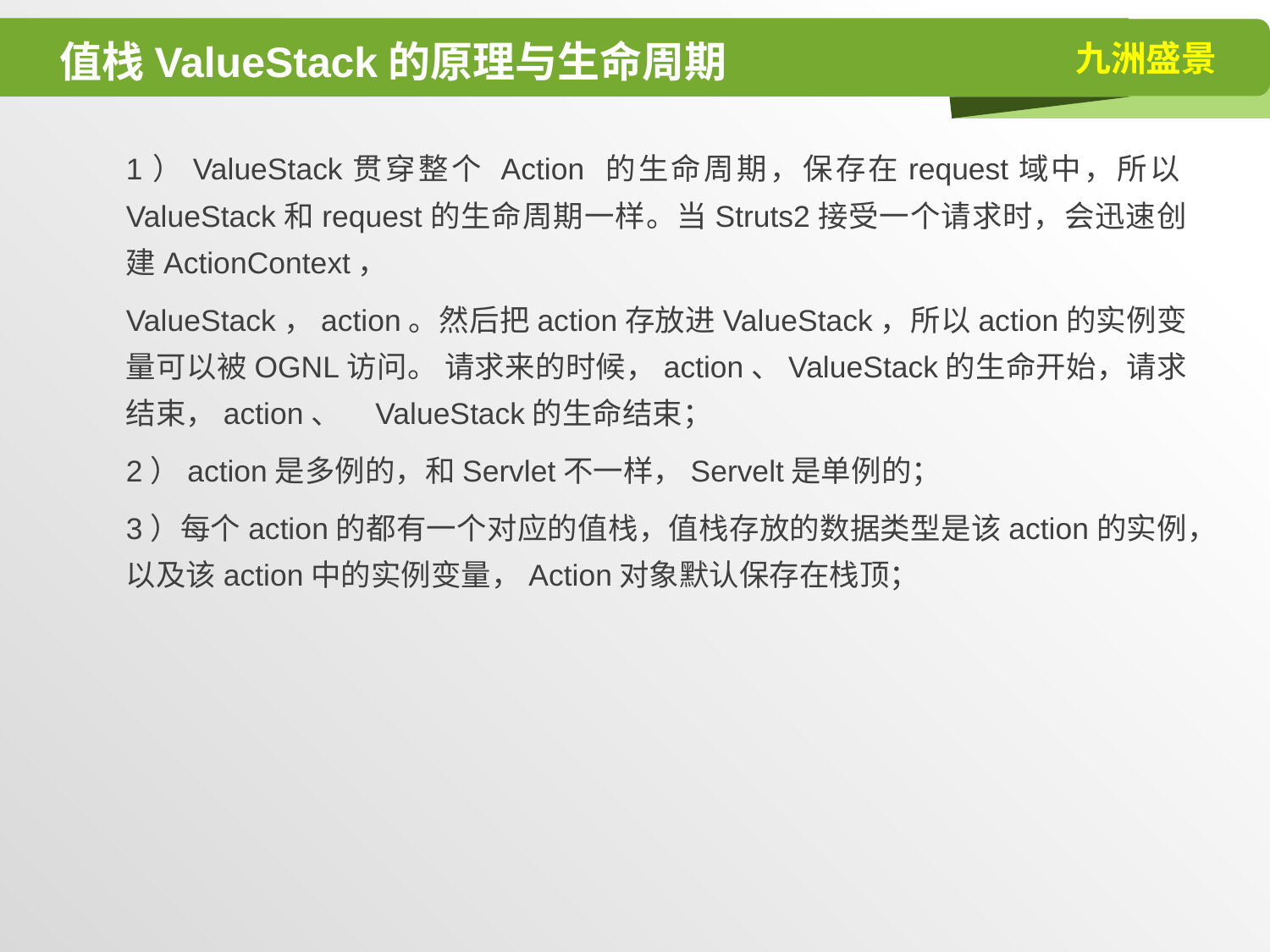

# 值栈ValueStack的原理与生命周期
1）ValueStack贯穿整个 Action 的生命周期，保存在request域中，所以ValueStack和request的生命周期一样。当Struts2接受一个请求时，会迅速创建ActionContext，
ValueStack，action。然后把action存放进ValueStack，所以action的实例变量可以被OGNL访问。 请求来的时候，action、ValueStack的生命开始，请求结束，action、    ValueStack的生命结束；
2）action是多例的，和Servlet不一样，Servelt是单例的；
3）每个action的都有一个对应的值栈，值栈存放的数据类型是该action的实例，以及该action中的实例变量，Action对象默认保存在栈顶；